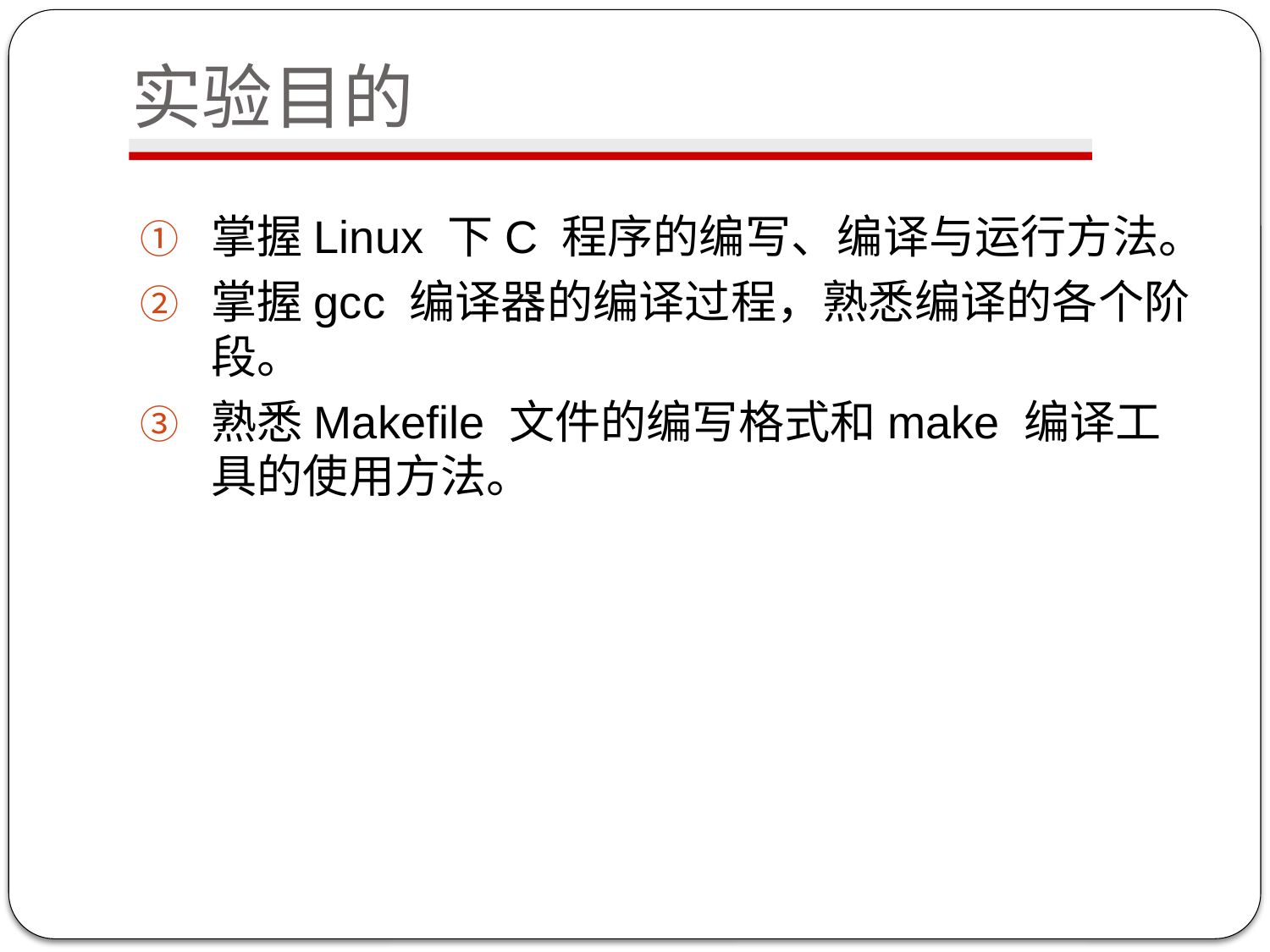

# 实验目的
掌握Linux 下C 程序的编写、编译与运行方法。
掌握gcc 编译器的编译过程，熟悉编译的各个阶段。
熟悉Makefile 文件的编写格式和make 编译工具的使用方法。